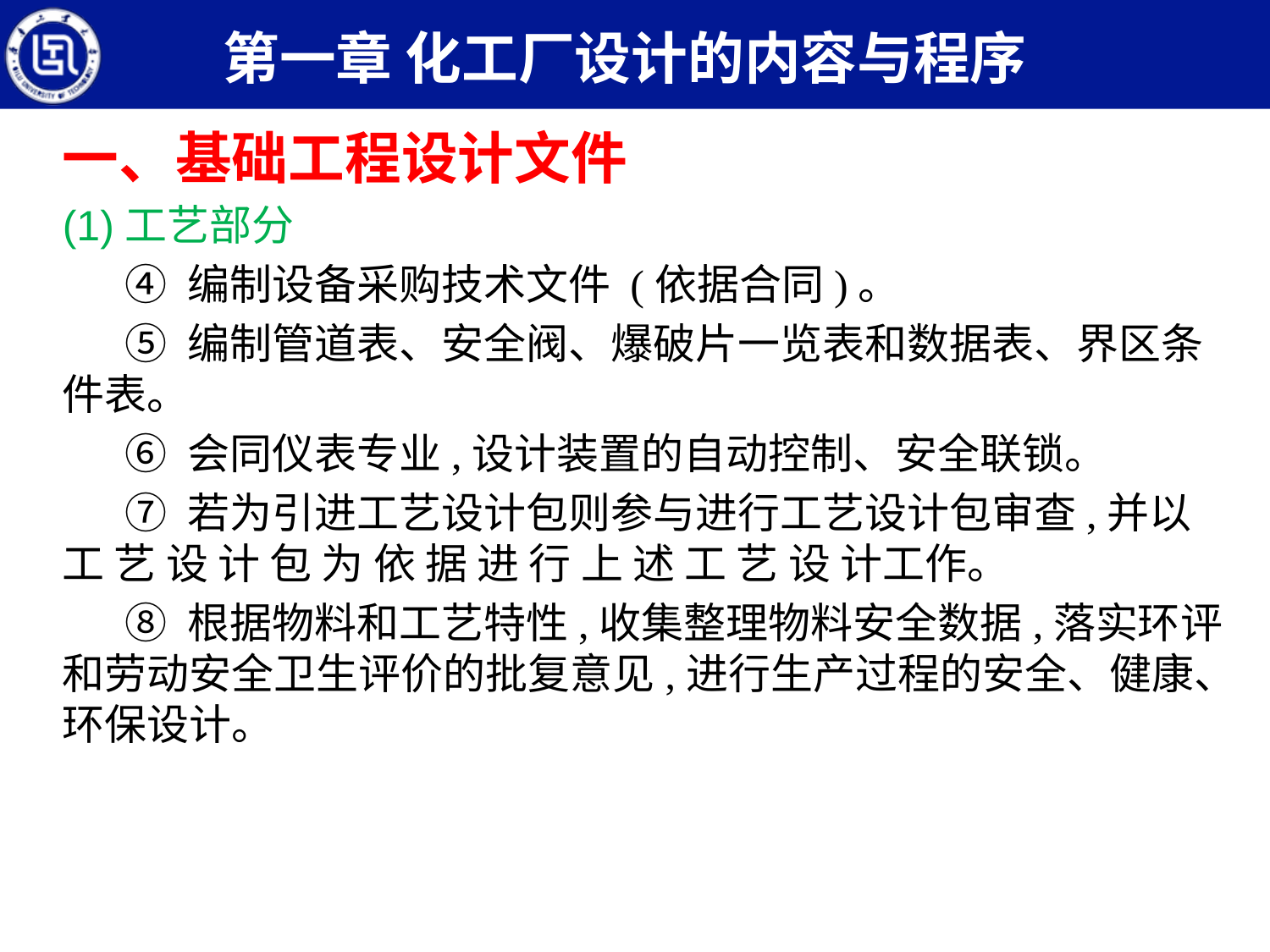

第一章 化工厂设计的内容与程序
一、基础工程设计文件
(1)工艺部分
④ 编制设备采购技术文件 (依据合同)。
⑤ 编制管道表、安全阀、爆破片一览表和数据表、界区条件表。
⑥ 会同仪表专业,设计装置的自动控制、安全联锁。
⑦ 若为引进工艺设计包则参与进行工艺设计包审查,并以 工 艺 设 计 包 为 依 据 进 行 上 述 工 艺 设 计工作。
⑧ 根据物料和工艺特性,收集整理物料安全数据,落实环评和劳动安全卫生评价的批复意见,进行生产过程的安全、健康、环保设计。